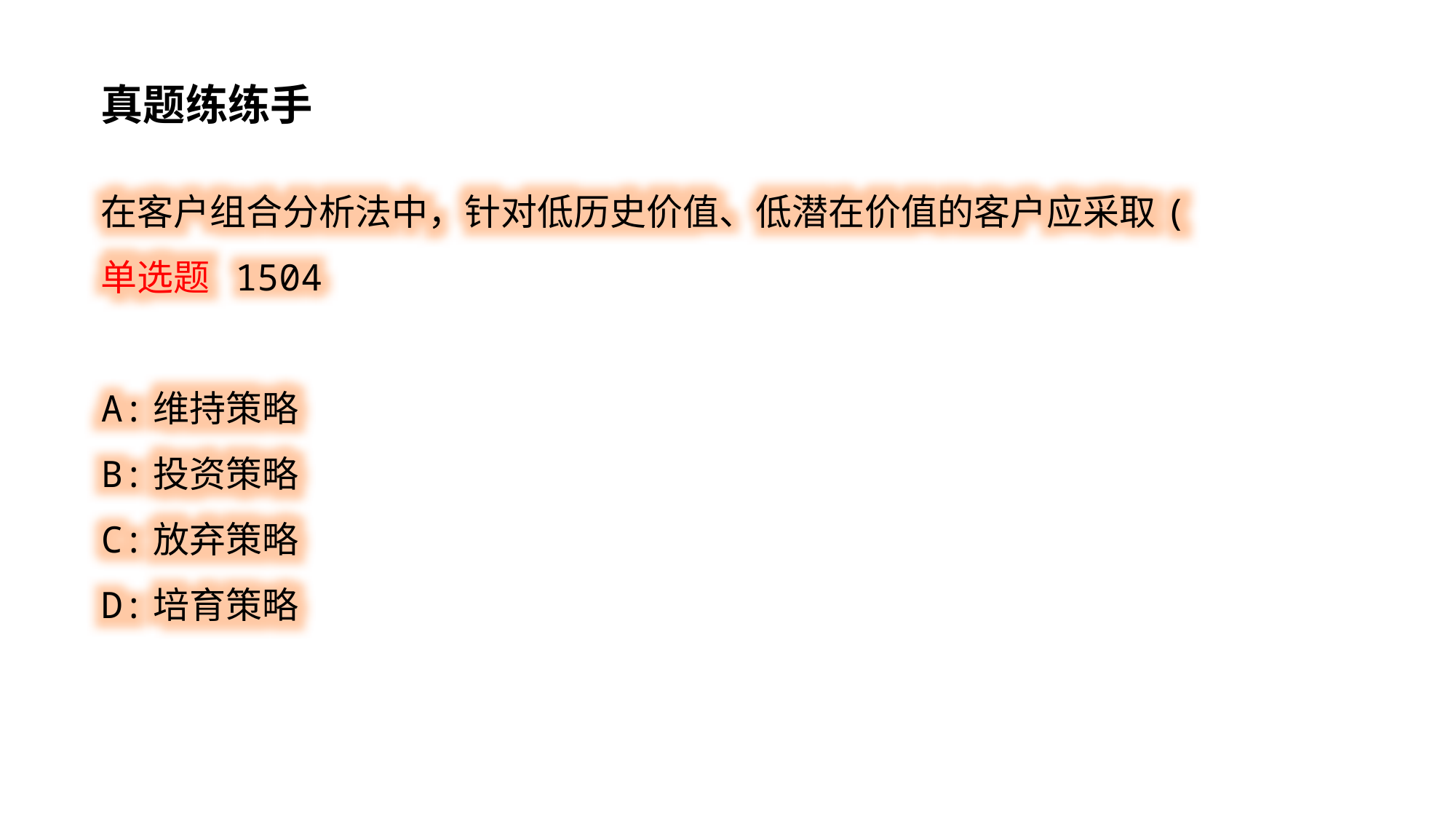

真题练练手
在客户组合分析法中，针对低历史价值、低潜在价值的客户应采取(
单选题  1504

A:维持策略
B:投资策略
C:放弃策略
D:培育策略